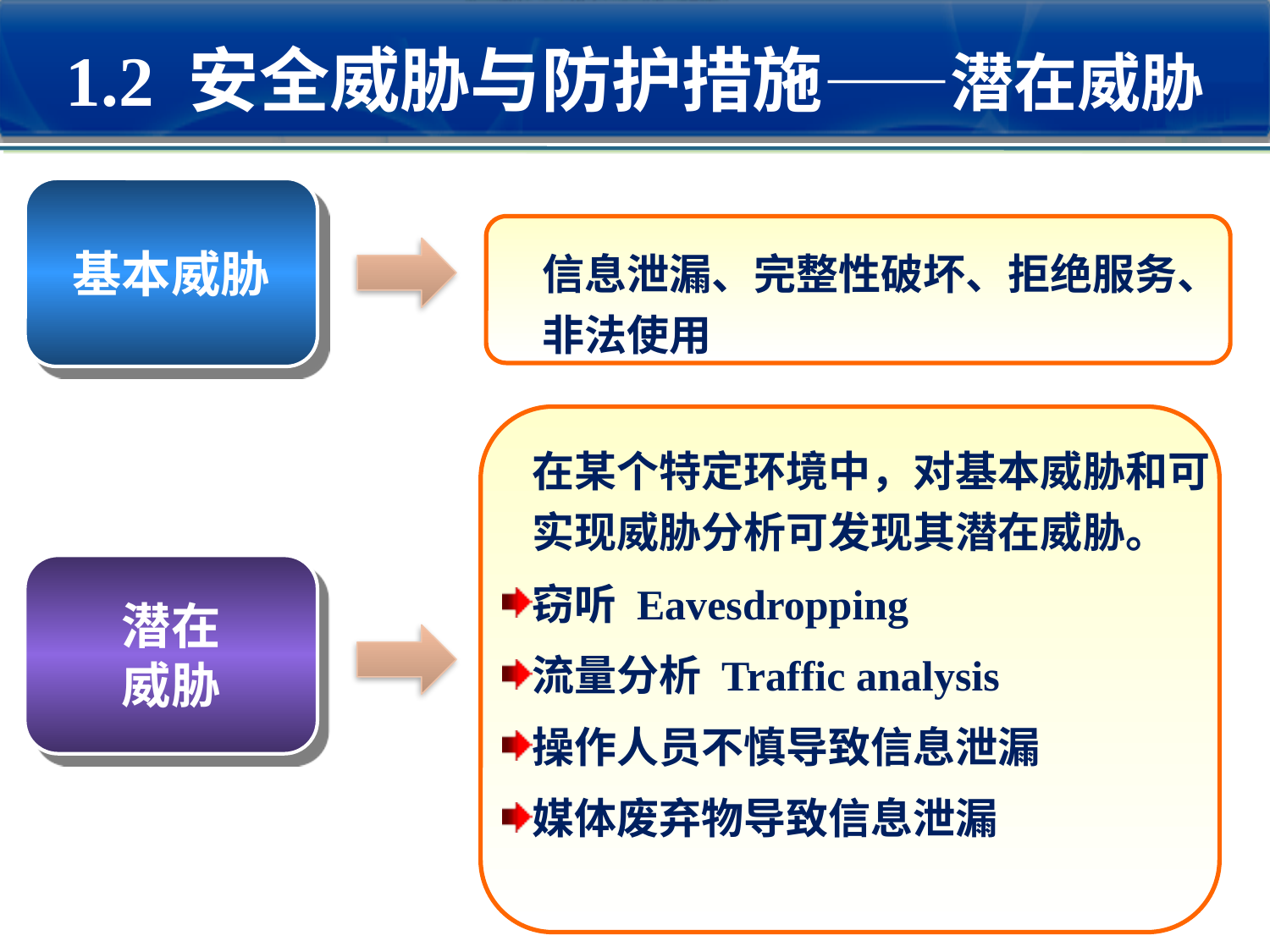

1.2 安全威胁与防护措施——潜在威胁
基本威胁

信息泄漏、完整性破坏、拒绝服务、非法使用

在某个特定环境中，对基本威胁和可实现威胁分析可发现其潜在威胁。
窃听 Eavesdropping
流量分析 Traffic analysis
操作人员不慎导致信息泄漏
媒体废弃物导致信息泄漏
潜在
威胁